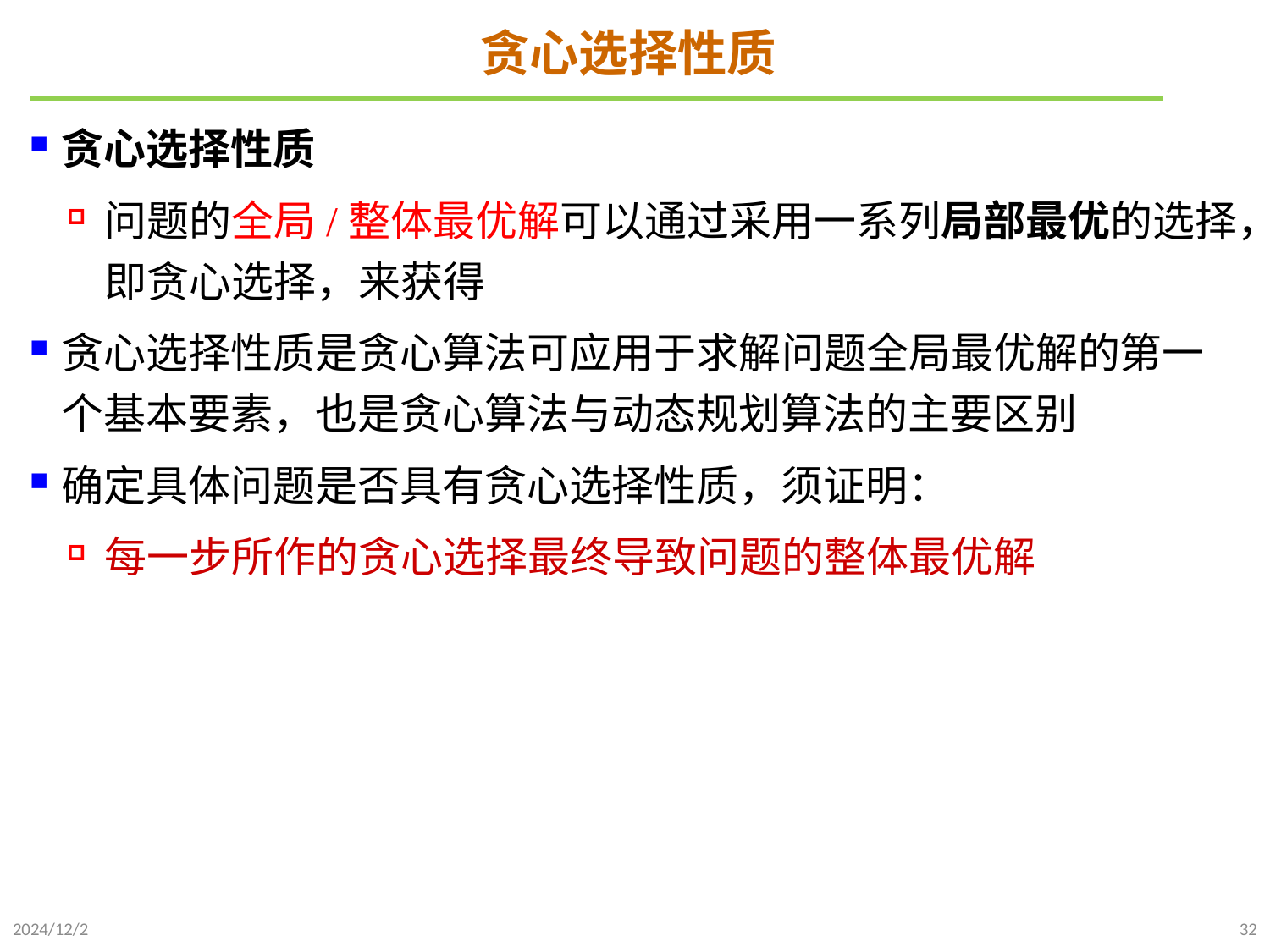

# 贪心选择性质
贪心选择性质
问题的全局/整体最优解可以通过采用一系列局部最优的选择，即贪心选择，来获得
贪心选择性质是贪心算法可应用于求解问题全局最优解的第一个基本要素，也是贪心算法与动态规划算法的主要区别
确定具体问题是否具有贪心选择性质，须证明：
每一步所作的贪心选择最终导致问题的整体最优解
2024/12/2
32